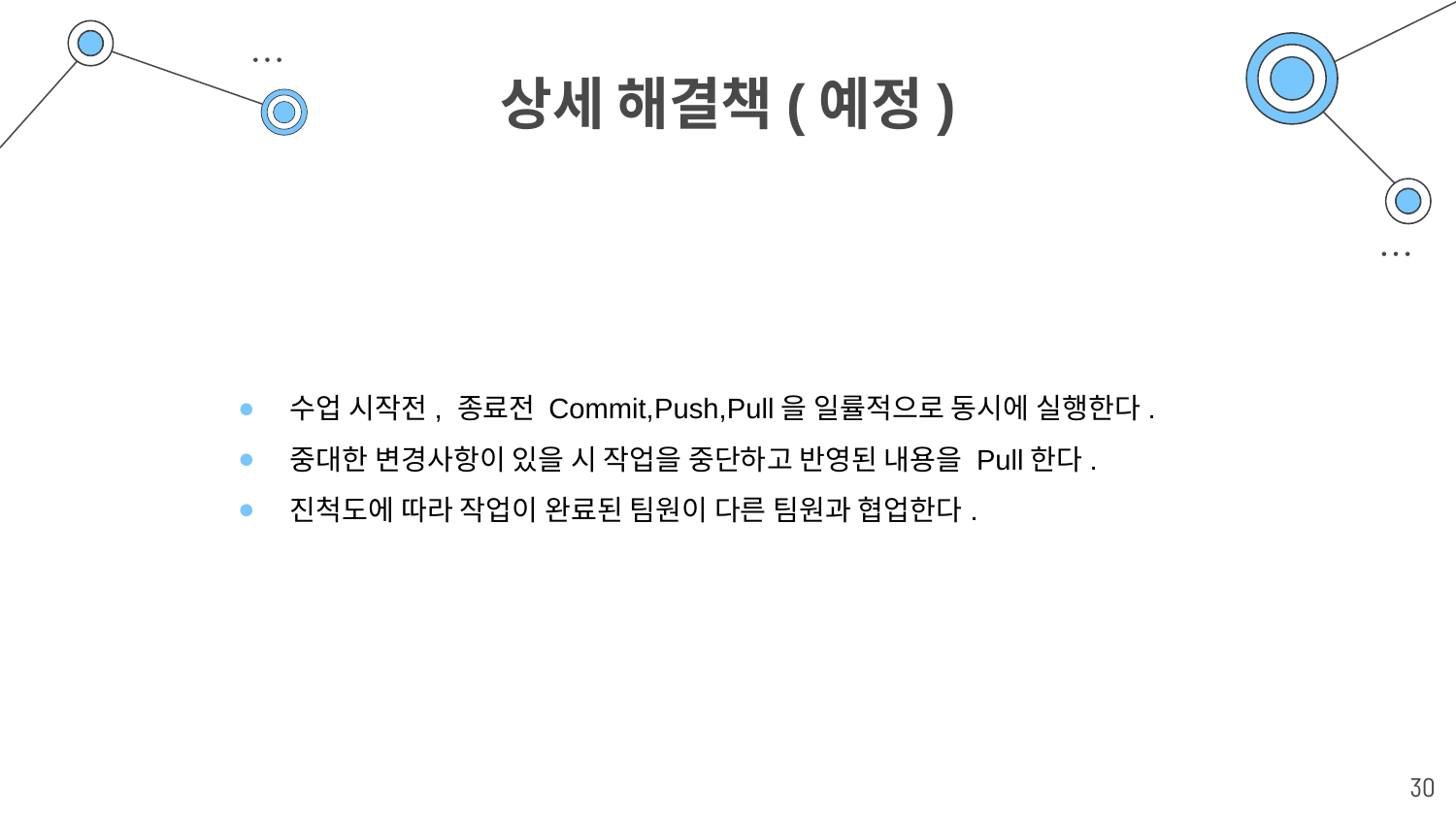

# 상세 해결책(예정)
수업 시작전, 종료전 Commit,Push,Pull을 일률적으로 동시에 실행한다.
중대한 변경사항이 있을 시 작업을 중단하고 반영된 내용을 Pull한다.
진척도에 따라 작업이 완료된 팀원이 다른 팀원과 협업한다.
30